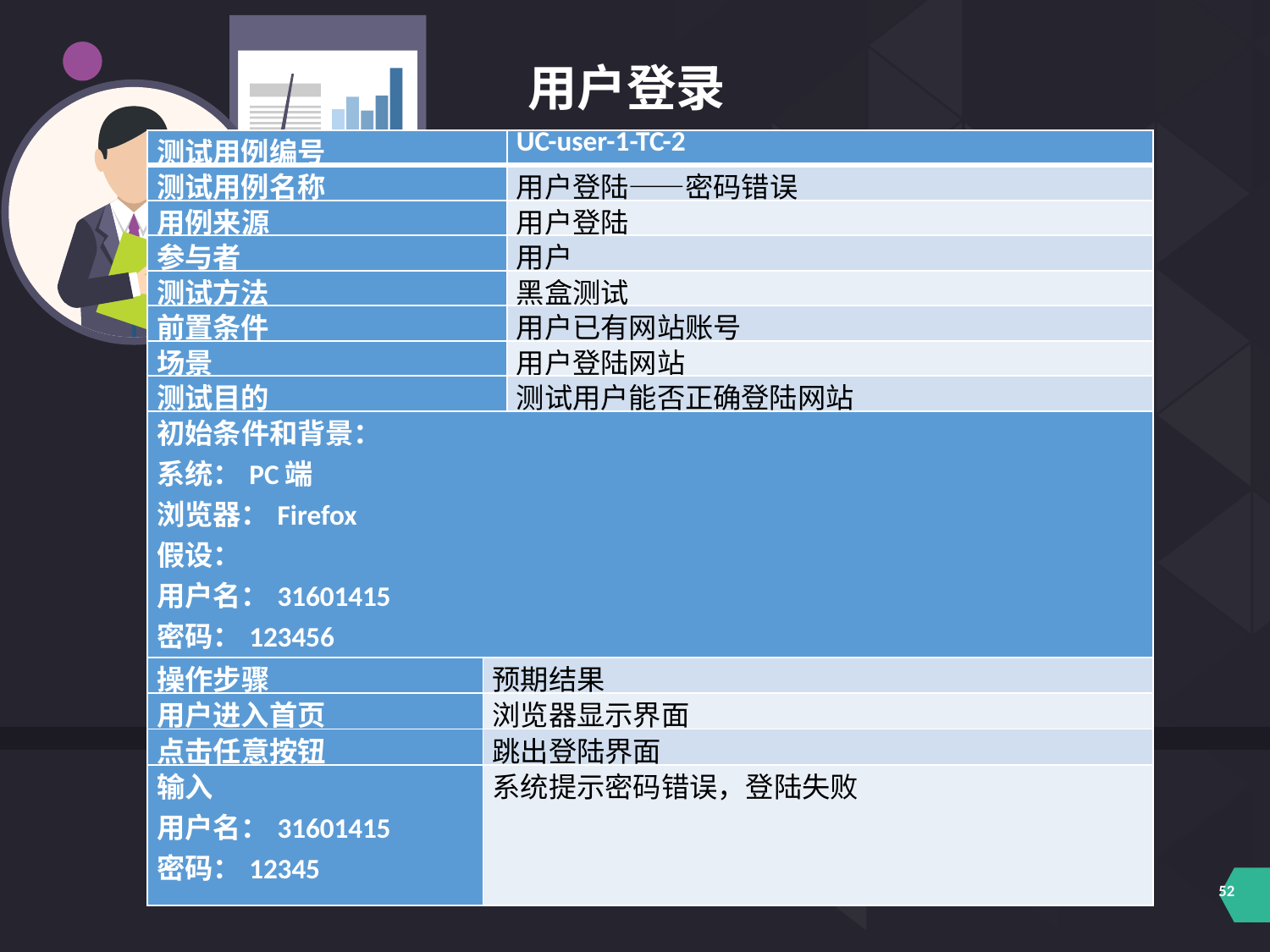

用户登录

| 测试用例编号 |  | UC-user-1-TC-2 |
| --- | --- | --- |
| 测试用例名称 |  | 用户登陆——密码错误 |
| 用例来源 |  | 用户登陆 |
| 参与者 |  | 用户 |
| 测试方法 |  | 黑盒测试 |
| 前置条件 |  | 用户已有网站账号 |
| 场景 |  | 用户登陆网站 |
| 测试目的 |  | 测试用户能否正确登陆网站 |
| 初始条件和背景： 系统：PC端 浏览器：Firefox 假设： 用户名：31601415 密码：123456 该用户已经注册 |  |  |
| 操作步骤 | 预期结果 |  |
| 用户进入首页 | 浏览器显示界面 |  |
| 点击任意按钮 | 跳出登陆界面 |  |
| 输入 用户名：31601415 密码：12345 | 系统提示密码错误，登陆失败 |  |